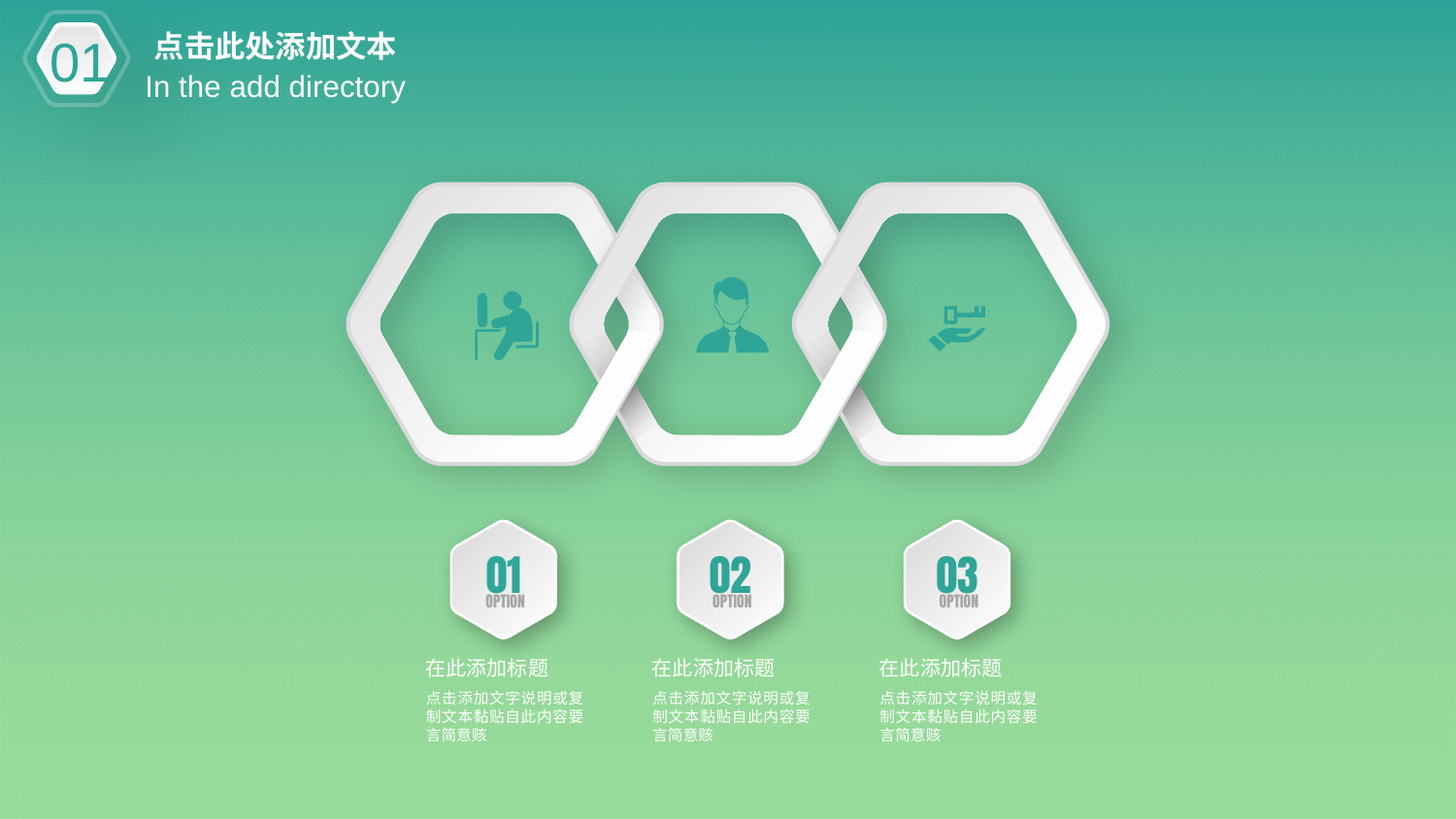

01
点击此处添加文本
In the add directory

01
OPTION

02
OPTION

03
OPTION
在此添加标题
点击添加文字说明或复制文本黏贴自此内容要言简意赅
在此添加标题
点击添加文字说明或复制文本黏贴自此内容要言简意赅
在此添加标题
点击添加文字说明或复制文本黏贴自此内容要言简意赅